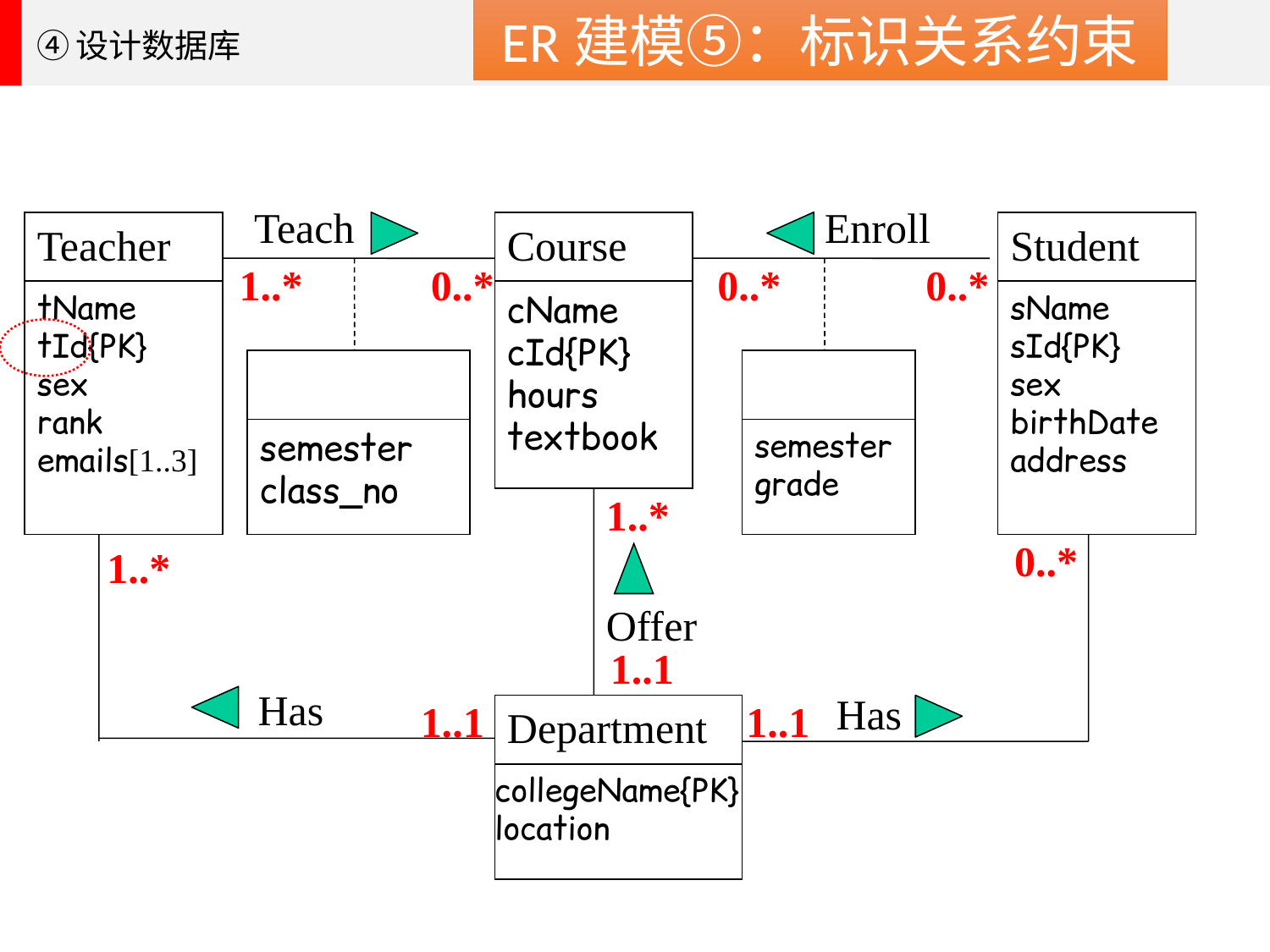

ER建模⑤：标识关系约束
④设计数据库
Teach
Enroll
Teacher

Course

Student

1..*

0..*

0..*

0..*
tName
tId{PK}
sex
rank
emails[1..3]
cName
cId{PK}
hours
textbook
sName
sId{PK}
sex
birthDate address

semester
class_no
semester
grade

1..*

0..*

1..*

Offer
1..1
Has

Has
1..1
Department
1..1

collegeName{PK}
location